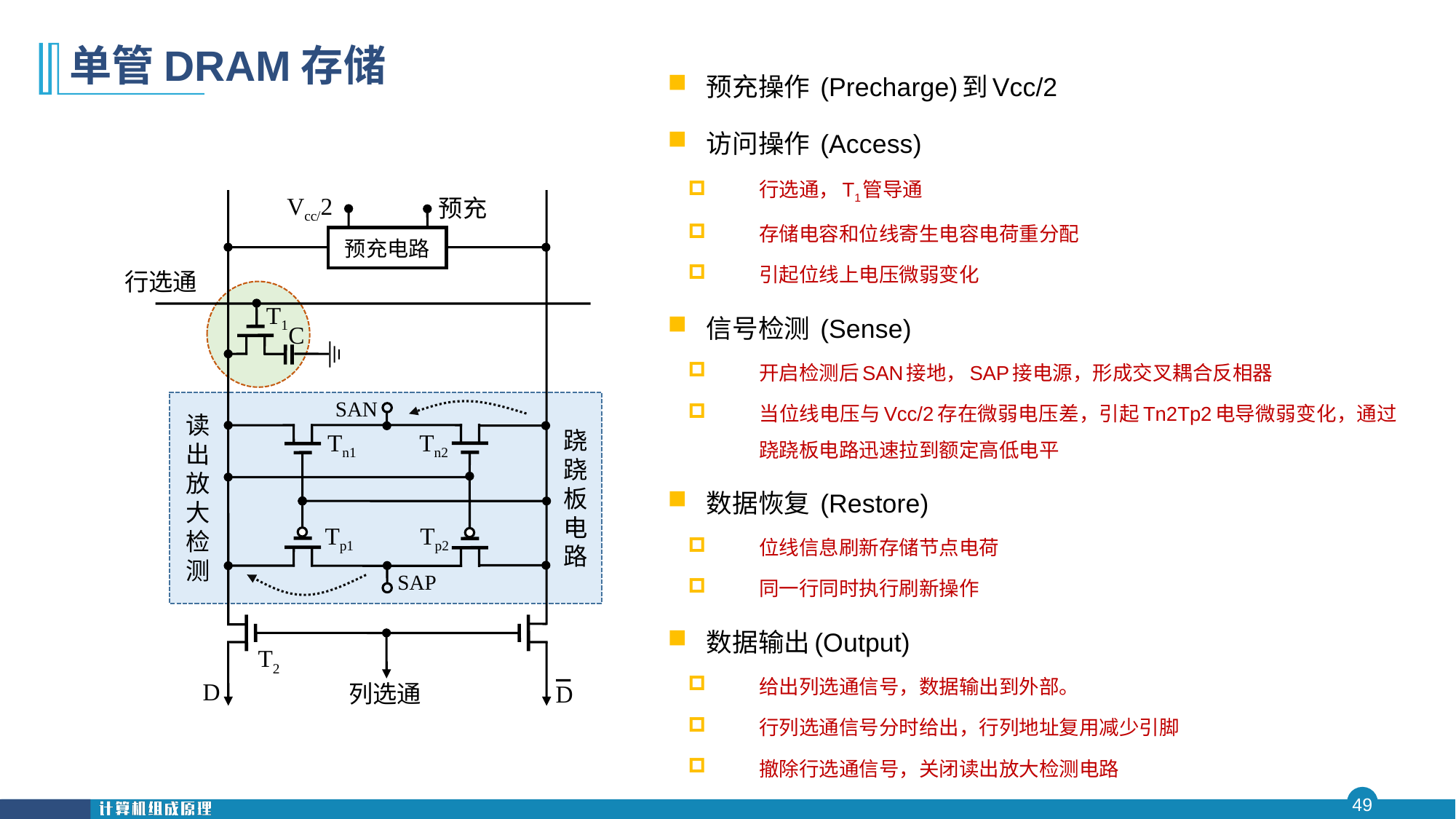

# 单管DRAM存储
预充操作 (Precharge)到Vcc/2
访问操作 (Access)
行选通，T1管导通
存储电容和位线寄生电容电荷重分配
引起位线上电压微弱变化
信号检测 (Sense)
开启检测后SAN接地，SAP接电源，形成交叉耦合反相器
当位线电压与Vcc/2存在微弱电压差，引起Tn2Tp2电导微弱变化，通过跷跷板电路迅速拉到额定高低电平
数据恢复 (Restore)
位线信息刷新存储节点电荷
同一行同时执行刷新操作
数据输出(Output)
给出列选通信号，数据输出到外部。
行列选通信号分时给出，行列地址复用减少引脚
撤除行选通信号，关闭读出放大检测电路
Vcc/2
预充

预充电路

行选通

T1

C

SAN

读出放大检测

跷跷板电路

Tn1
Tn2

Tp1
Tp2

SAP

T2

D
D
列选通